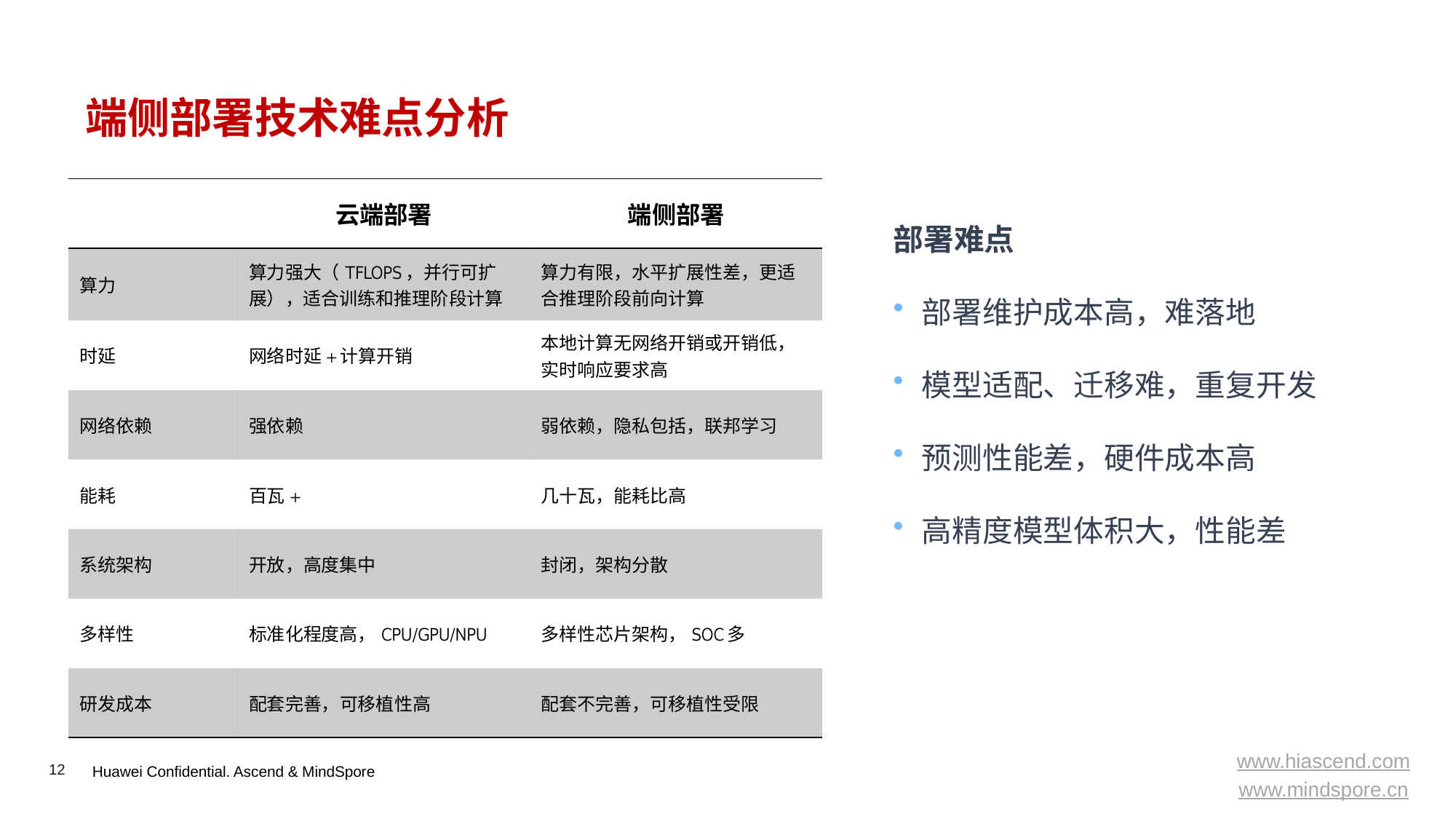

# 端侧部署技术难点分析
部署难点
部署维护成本高，难落地
模型适配、迁移难，重复开发
预测性能差，硬件成本高
高精度模型体积大，性能差
|  | 云端部署 | 端侧部署 |
| --- | --- | --- |
| 算力 | 算力强大（TFLOPS，并行可扩展），适合训练和推理阶段计算 | 算力有限，水平扩展性差，更适合推理阶段前向计算 |
| 时延 | 网络时延+计算开销 | 本地计算无网络开销或开销低，实时响应要求高 |
| 网络依赖 | 强依赖 | 弱依赖，隐私包括，联邦学习 |
| 能耗 | 百瓦+ | 几十瓦，能耗比高 |
| 系统架构 | 开放，高度集中 | 封闭，架构分散 |
| 多样性 | 标准化程度高，CPU/GPU/NPU | 多样性芯片架构，SOC多 |
| 研发成本 | 配套完善，可移植性高 | 配套不完善，可移植性受限 |